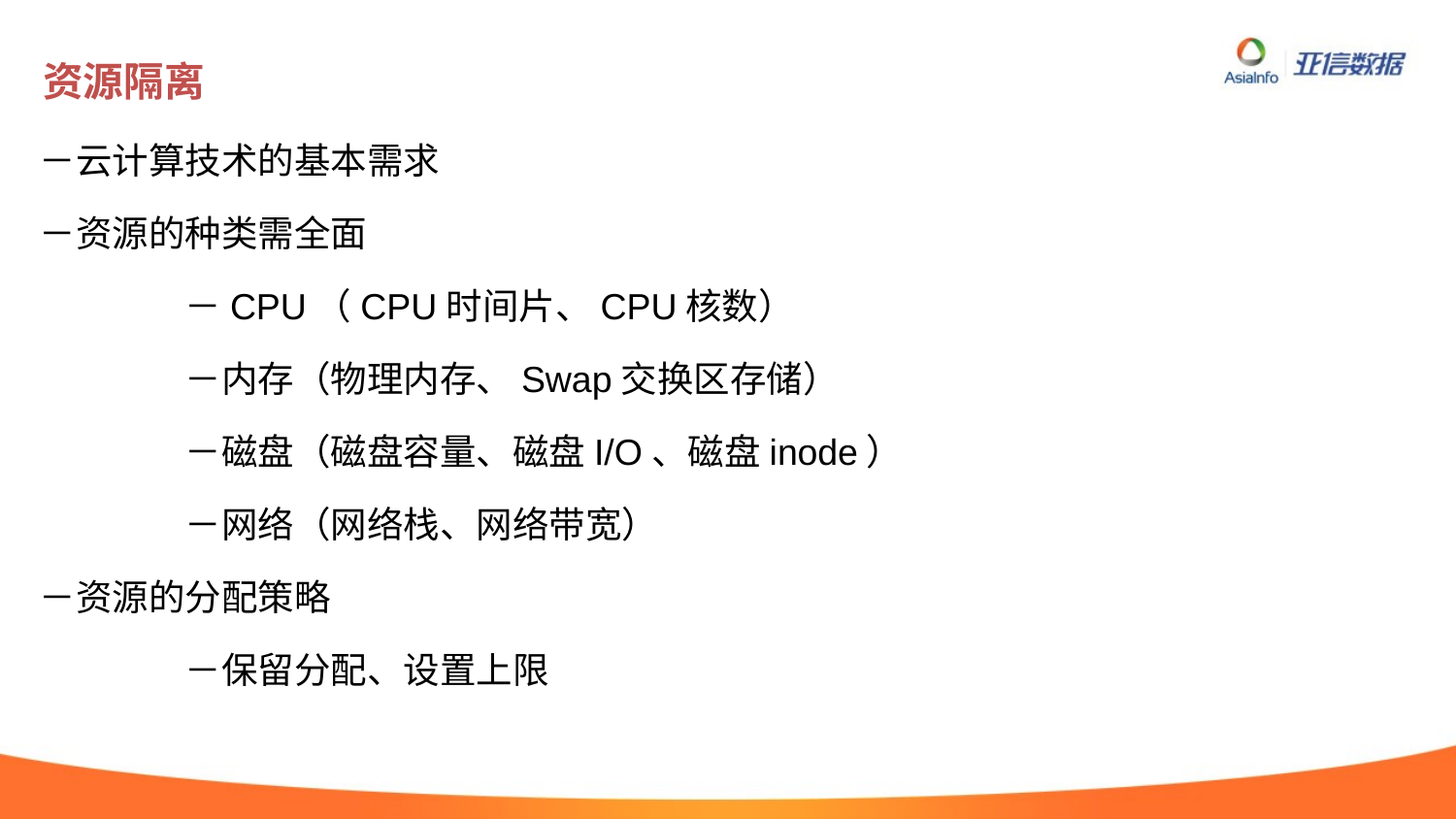

# 资源隔离
	－云计算技术的基本需求
	－资源的种类需全面
		－CPU（CPU时间片、CPU核数）
		－内存（物理内存、Swap交换区存储）
		－磁盘（磁盘容量、磁盘I/O、磁盘inode）
		－网络（网络栈、网络带宽）
	－资源的分配策略
		－保留分配、设置上限